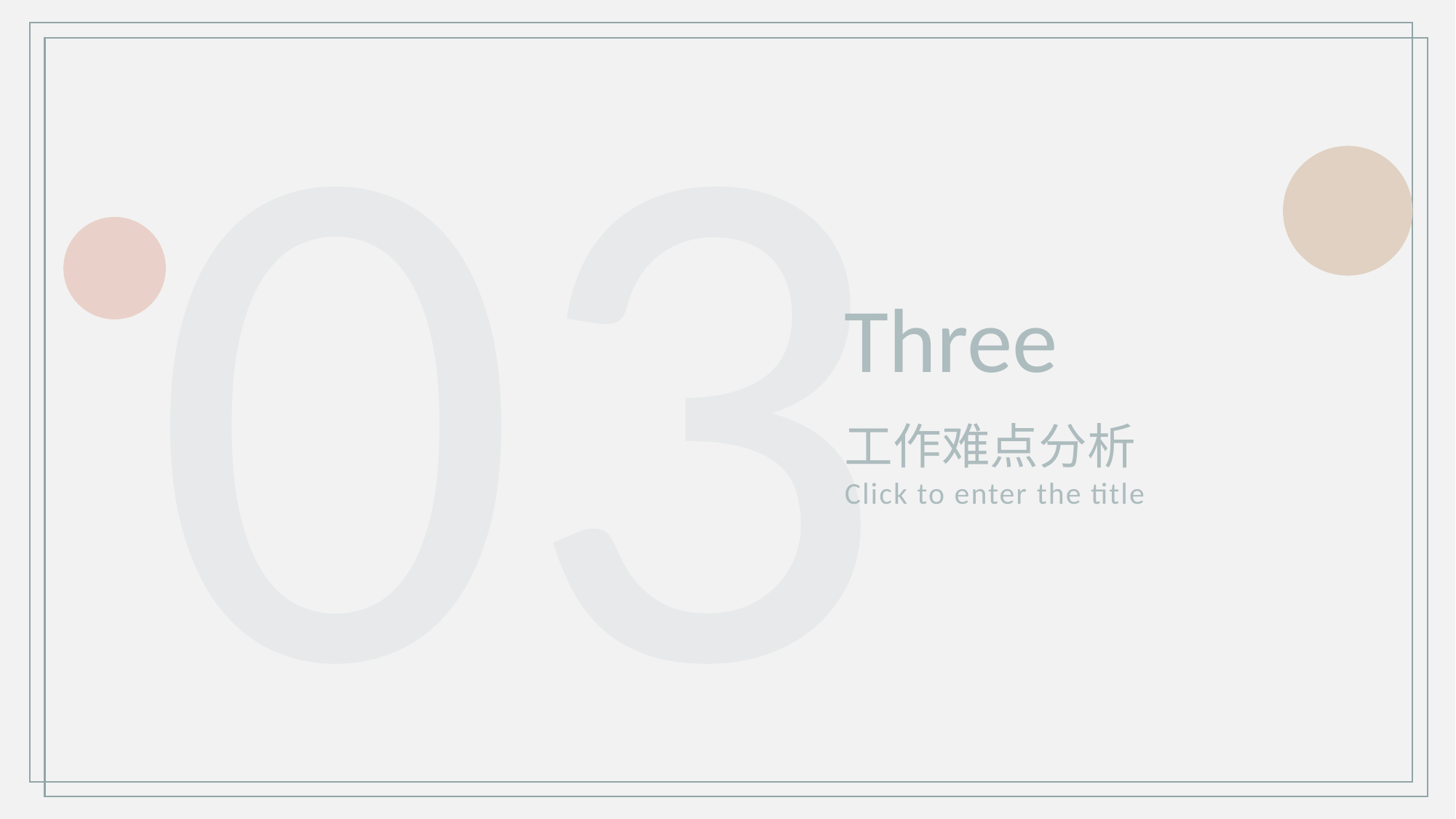

03

Three
工作难点分析
Click to enter the title